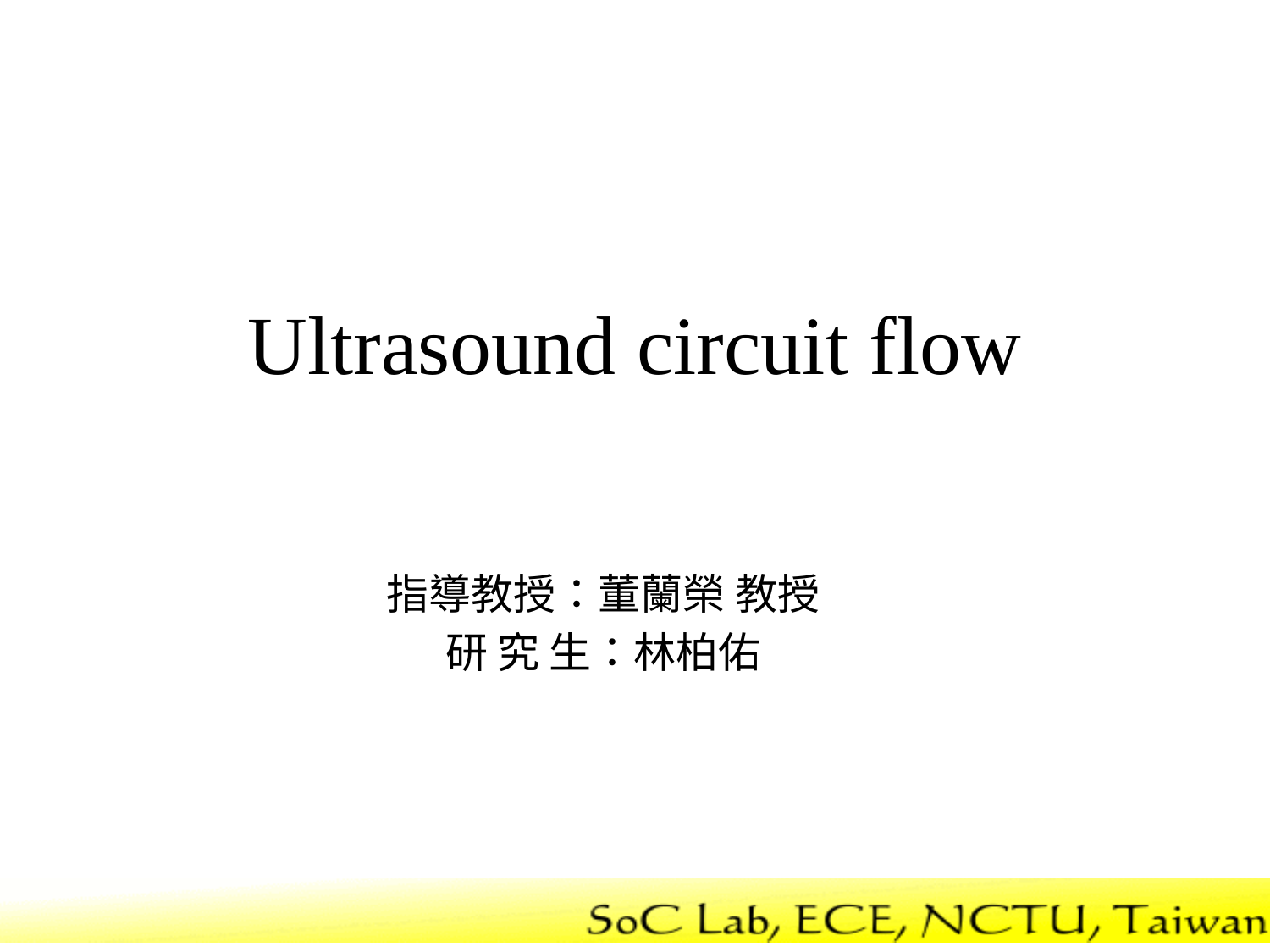

# Ultrasound circuit flow
指導教授：董蘭榮 教授
研 究 生：林柏佑